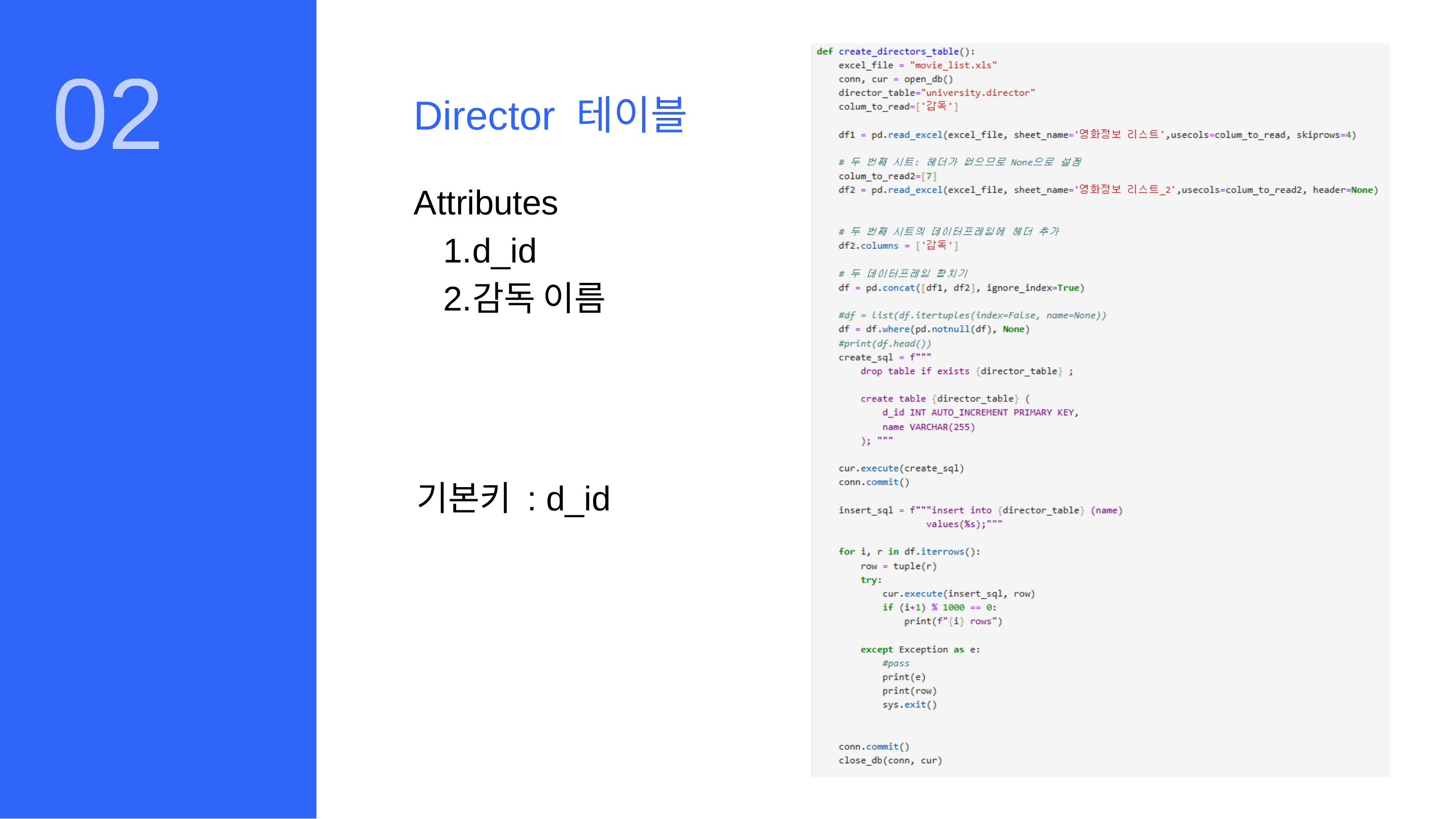

02

Director 테이블
Attributes
d_id
감독 이름
기본키 : d_id